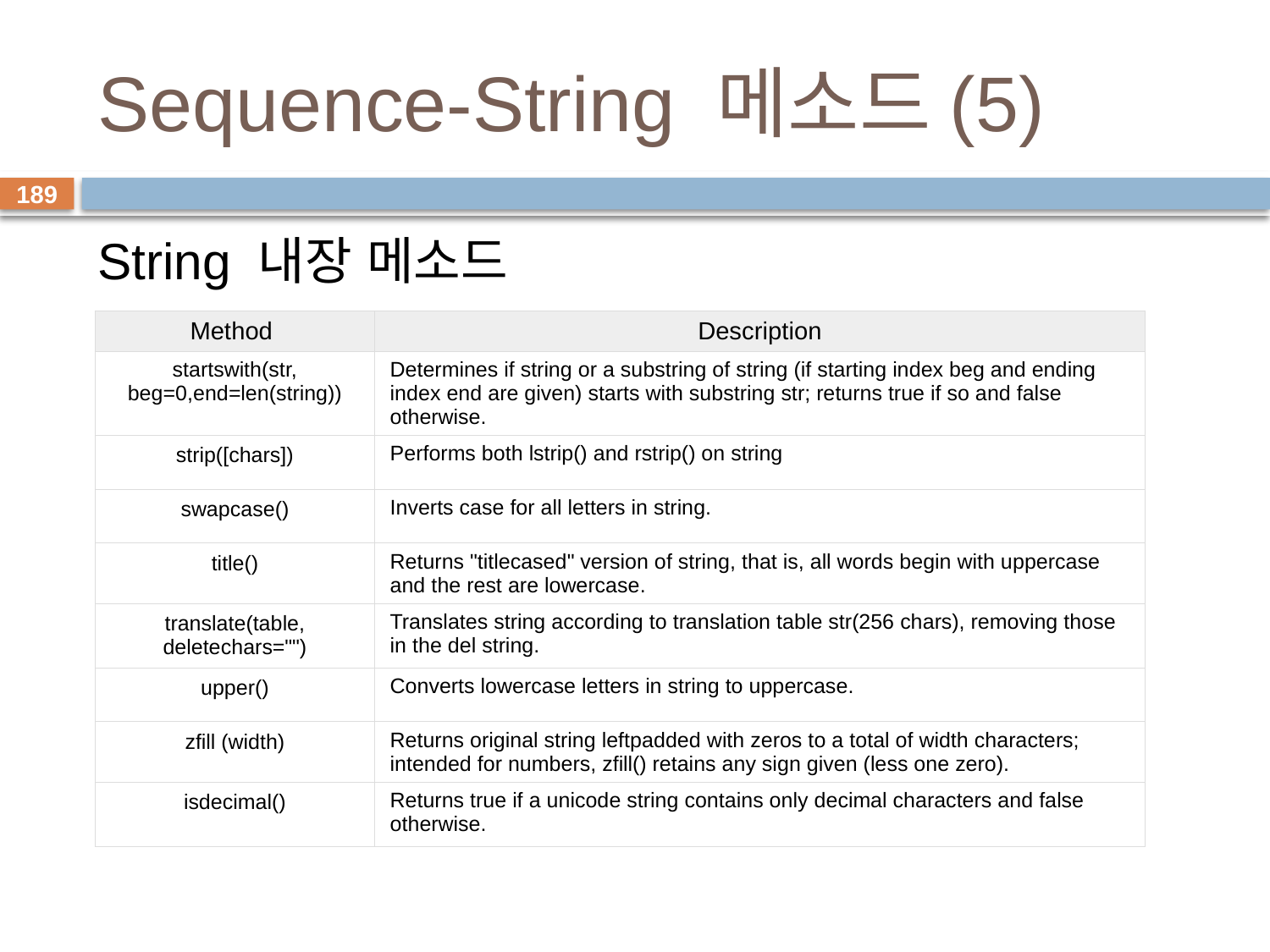

# Sequence-String 메소드(5)
189
String 내장 메소드
| Method | Description |
| --- | --- |
| startswith(str, beg=0,end=len(string)) | Determines if string or a substring of string (if starting index beg and ending index end are given) starts with substring str; returns true if so and false otherwise. |
| strip([chars]) | Performs both lstrip() and rstrip() on string |
| swapcase() | Inverts case for all letters in string. |
| title() | Returns "titlecased" version of string, that is, all words begin with uppercase and the rest are lowercase. |
| translate(table, deletechars="") | Translates string according to translation table str(256 chars), removing those in the del string. |
| upper() | Converts lowercase letters in string to uppercase. |
| zfill (width) | Returns original string leftpadded with zeros to a total of width characters; intended for numbers, zfill() retains any sign given (less one zero). |
| isdecimal() | Returns true if a unicode string contains only decimal characters and false otherwise. |